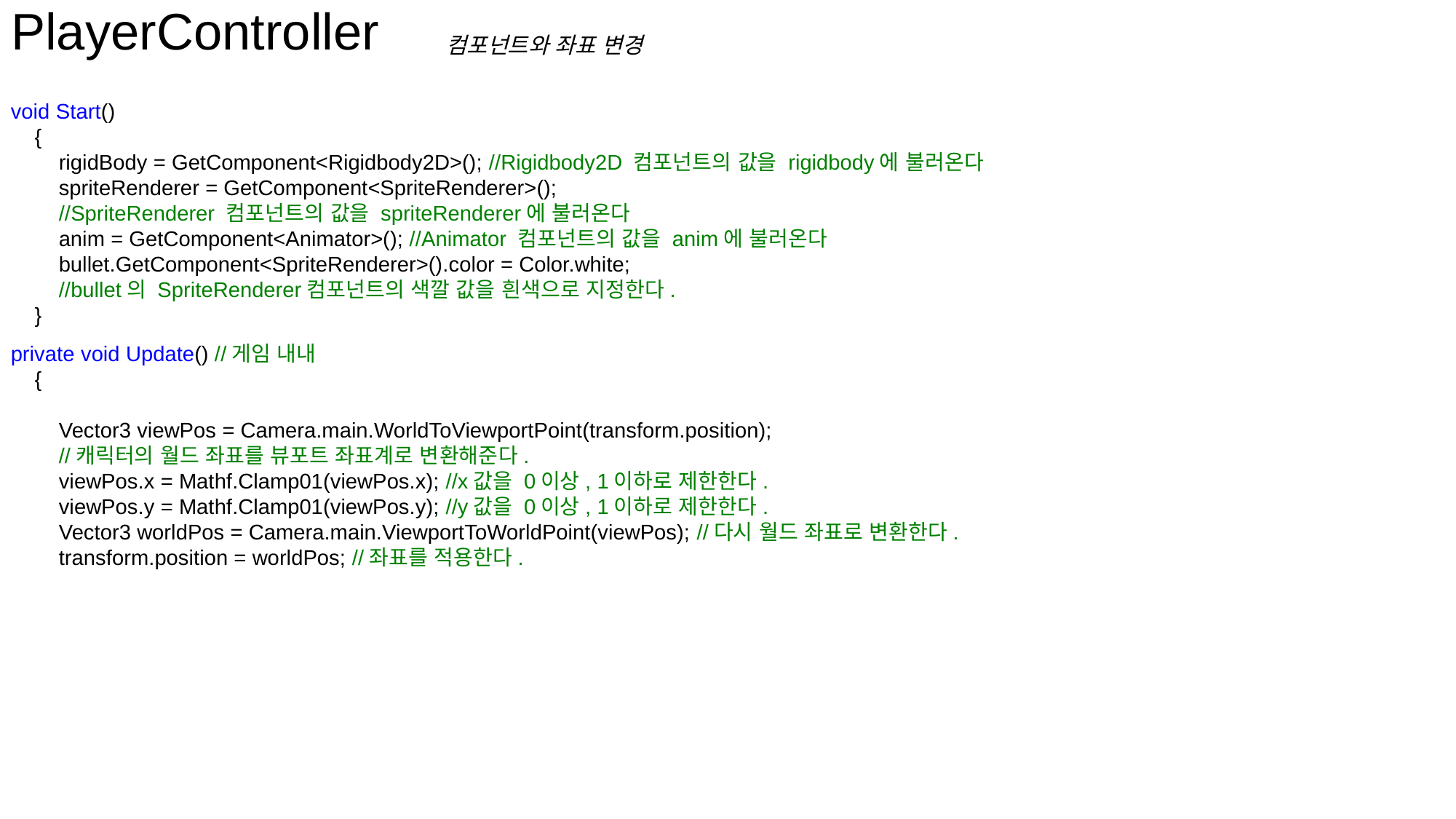

# PlayerController
컴포넌트와 좌표 변경
void Start()
    {
        rigidBody = GetComponent<Rigidbody2D>(); //Rigidbody2D 컴포넌트의 값을 rigidbody에 불러온다
        spriteRenderer = GetComponent<SpriteRenderer>();
        //SpriteRenderer 컴포넌트의 값을 spriteRenderer에 불러온다
        anim = GetComponent<Animator>(); //Animator 컴포넌트의 값을 anim에 불러온다
        bullet.GetComponent<SpriteRenderer>().color = Color.white;
        //bullet의 SpriteRenderer컴포넌트의 색깔 값을 흰색으로 지정한다.
    }
private void Update() //게임 내내
    {

        Vector3 viewPos = Camera.main.WorldToViewportPoint(transform.position);
        //캐릭터의 월드 좌표를 뷰포트 좌표계로 변환해준다.
        viewPos.x = Mathf.Clamp01(viewPos.x); //x값을 0이상, 1이하로 제한한다.
        viewPos.y = Mathf.Clamp01(viewPos.y); //y값을 0이상, 1이하로 제한한다.
        Vector3 worldPos = Camera.main.ViewportToWorldPoint(viewPos); //다시 월드 좌표로 변환한다.
        transform.position = worldPos; //좌표를 적용한다.